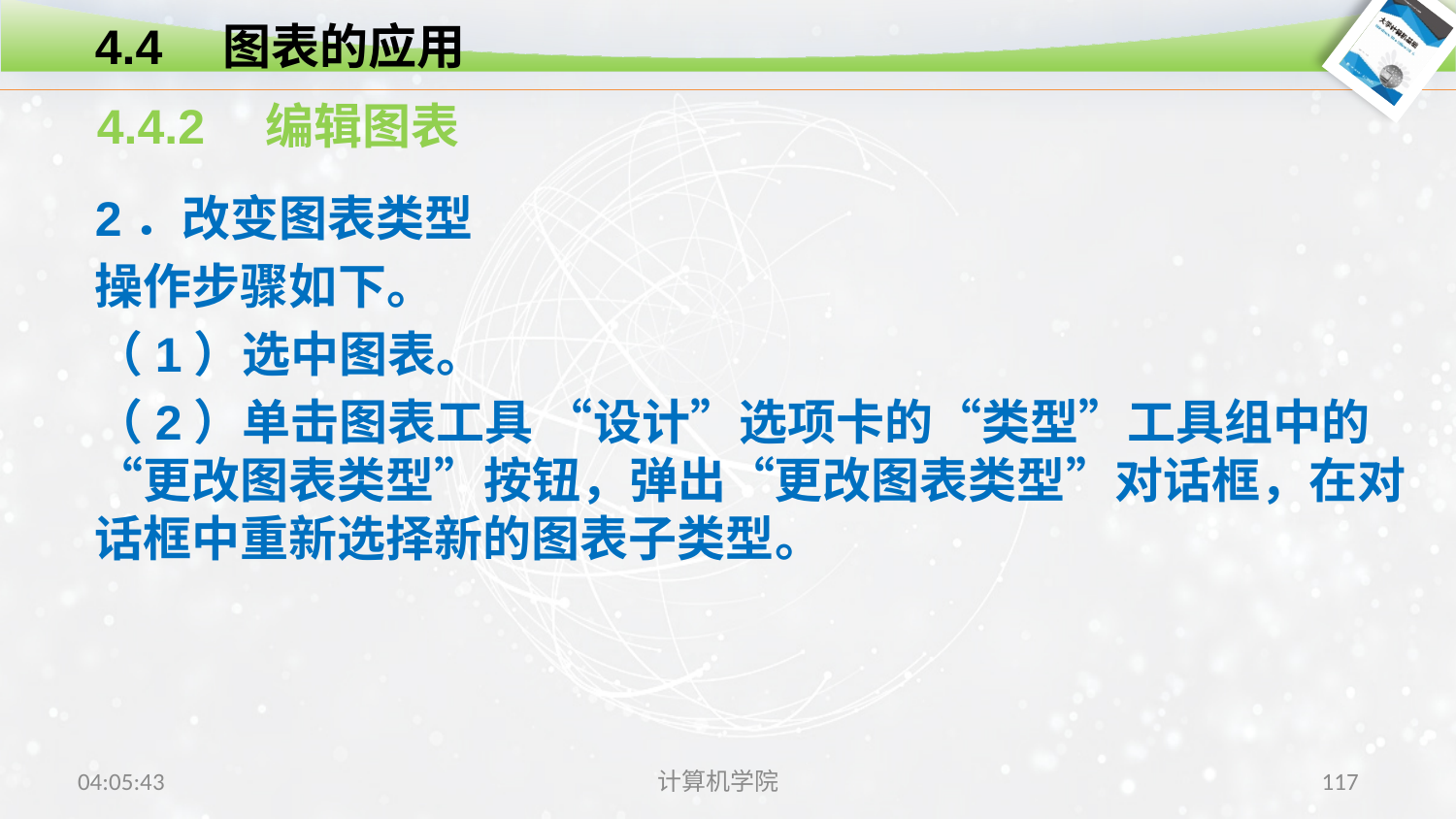

4.4　图表的应用
4.4.2　编辑图表

2．改变图表类型
操作步骤如下。
（1）选中图表。
（2）单击图表工具 “设计”选项卡的“类型”工具组中的“更改图表类型”按钮，弹出“更改图表类型”对话框，在对话框中重新选择新的图表子类型。